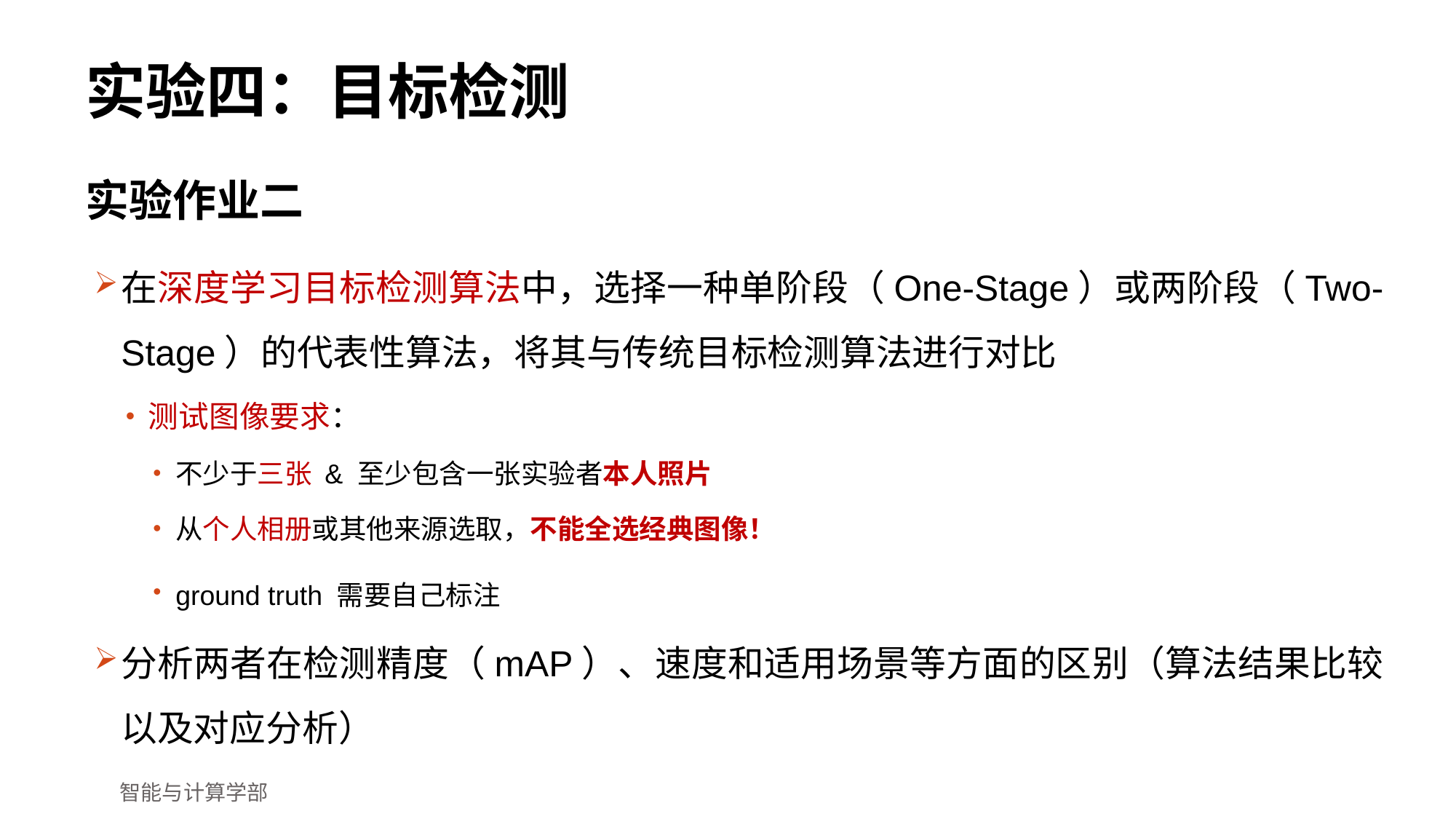

# 实验四：目标检测
实验作业二
在深度学习目标检测算法中，选择一种单阶段（One-Stage）或两阶段（Two-Stage）的代表性算法，将其与传统目标检测算法进行对比
测试图像要求：
不少于三张 & 至少包含一张实验者本人照片
从个人相册或其他来源选取，不能全选经典图像！
ground truth 需要自己标注
分析两者在检测精度（mAP）、速度和适用场景等方面的区别（算法结果比较以及对应分析）

40
智能与计算学部